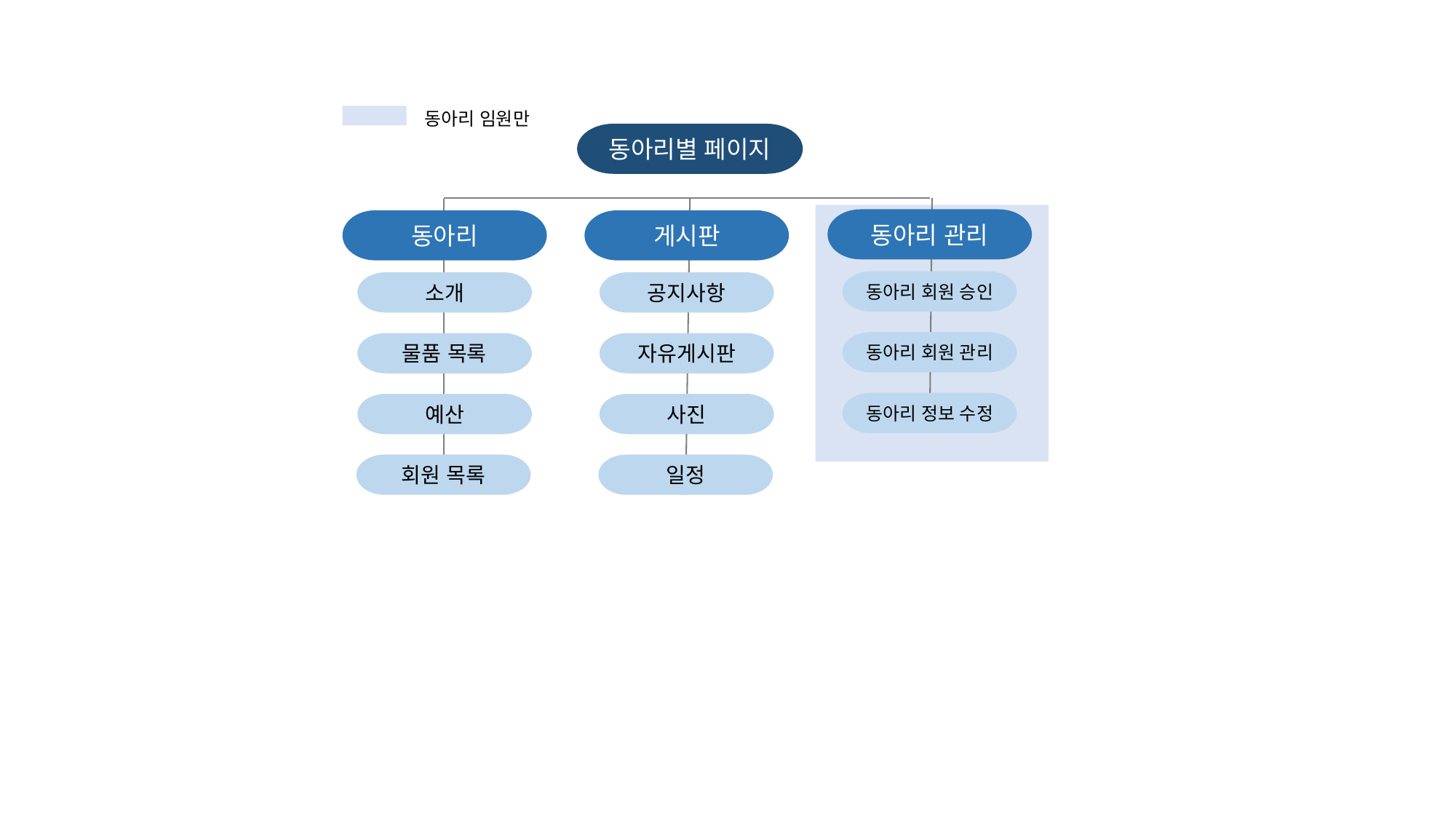

동아리 임원만

동아리별 페이지

동아리 관리
동아리
게시판
동아리 회원 승인
소개
공지사항
동아리 회원 관리
물품 목록
자유게시판
동아리 정보 수정
예산
사진
회원 목록
일정